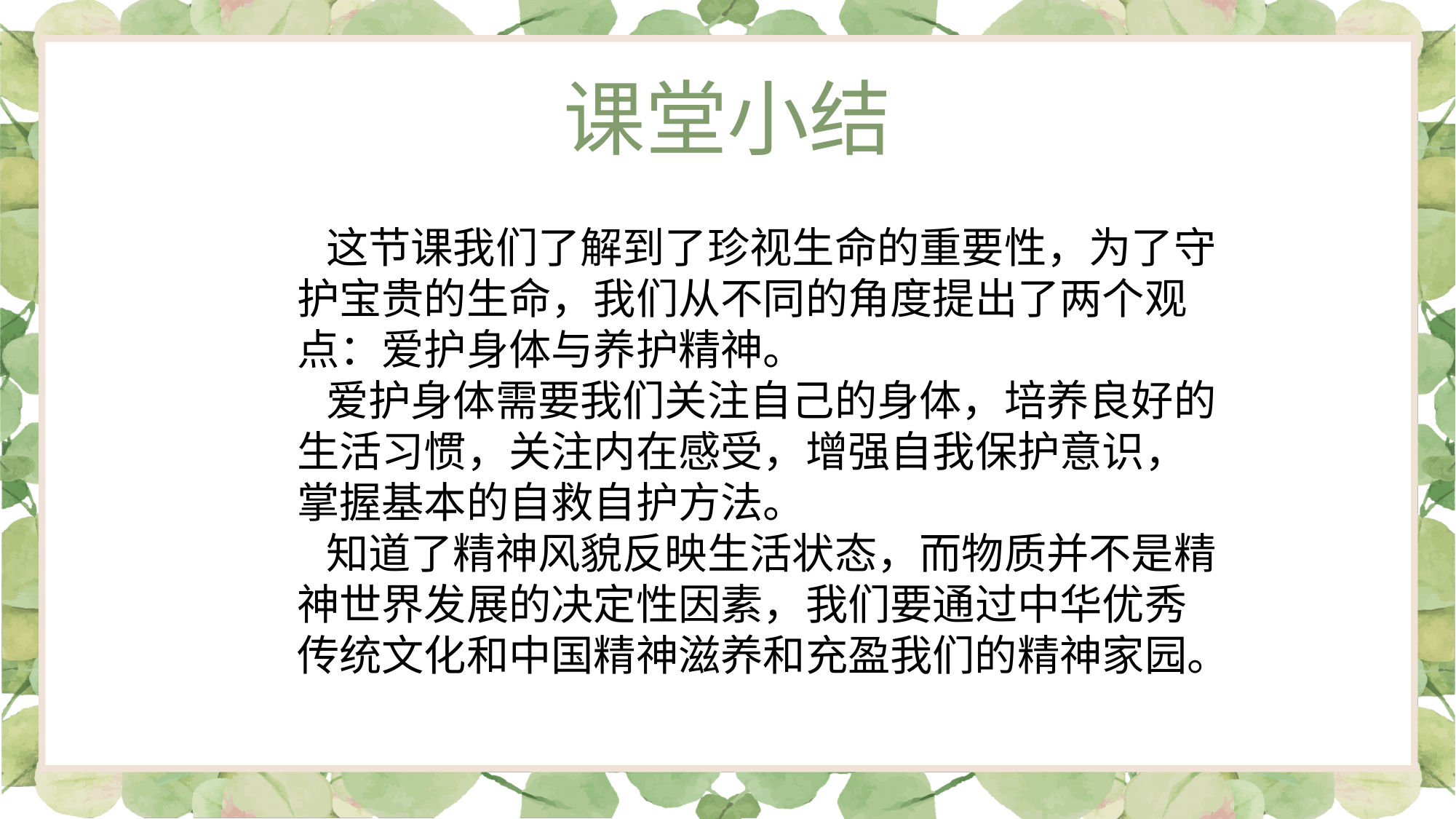

# 课堂小结
  这节课我们了解到了珍视生命的重要性，为了守护宝贵的生命，我们从不同的角度提出了两个观点：爱护身体与养护精神。
  爱护身体需要我们关注自己的身体，培养良好的生活习惯，关注内在感受，增强自我保护意识，掌握基本的自救自护方法。
  知道了精神风貌反映生活状态，而物质并不是精神世界发展的决定性因素，我们要通过中华优秀传统文化和中国精神滋养和充盈我们的精神家园。